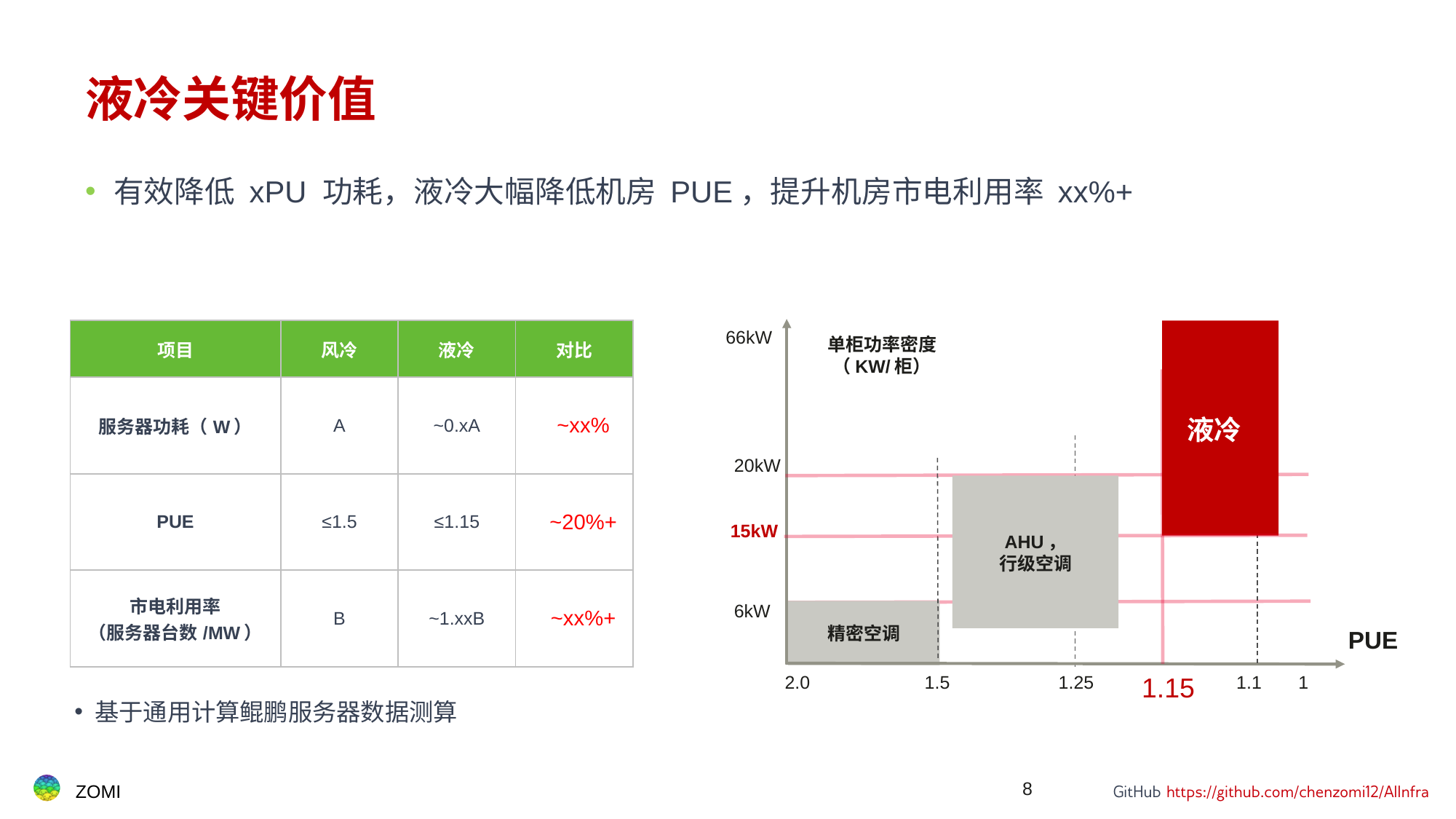

# 液冷关键价值
有效降低 xPU 功耗，液冷大幅降低机房 PUE，提升机房市电利用率 xx%+

66kW
单柜功率密度
（KW/柜）
液冷

20kW
AHU，
行级空调
15kW
6kW
精密空调
PUE
2.0
1.5
1.25
1.15
1.1
1
| 项目 | 风冷 | 液冷 | 对比 |
| --- | --- | --- | --- |
| 服务器功耗（W） | A | ~0.xA | ~xx% |
| PUE | ≤1.5 | ≤1.15 | ~20%+ |
| 市电利用率 （服务器台数/MW） | B | ~1.xxB | ~xx%+ |

基于通用计算鲲鹏服务器数据测算